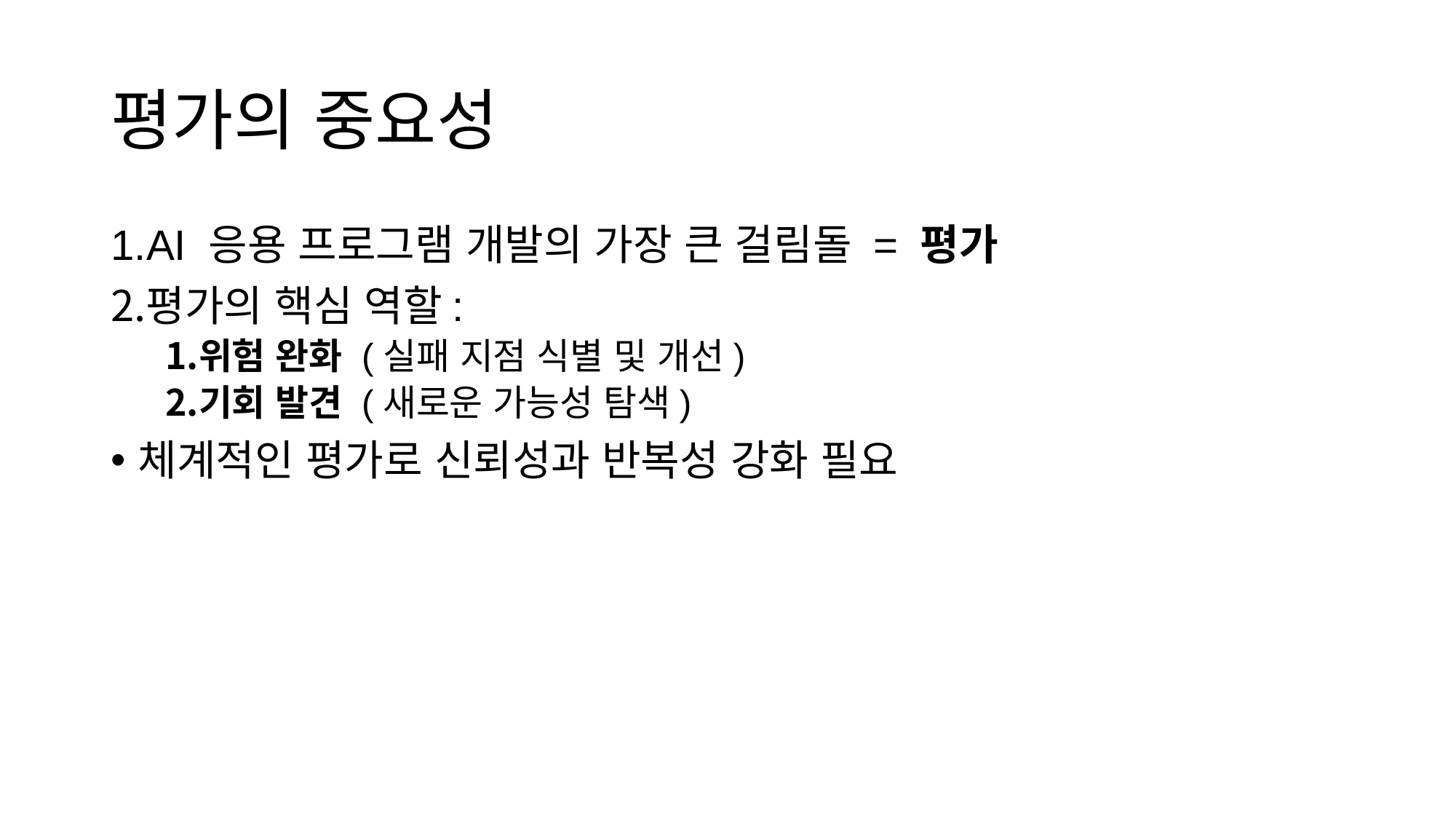

# 평가의 중요성
AI 응용 프로그램 개발의 가장 큰 걸림돌 = 평가
평가의 핵심 역할:
위험 완화 (실패 지점 식별 및 개선)
기회 발견 (새로운 가능성 탐색)
체계적인 평가로 신뢰성과 반복성 강화 필요